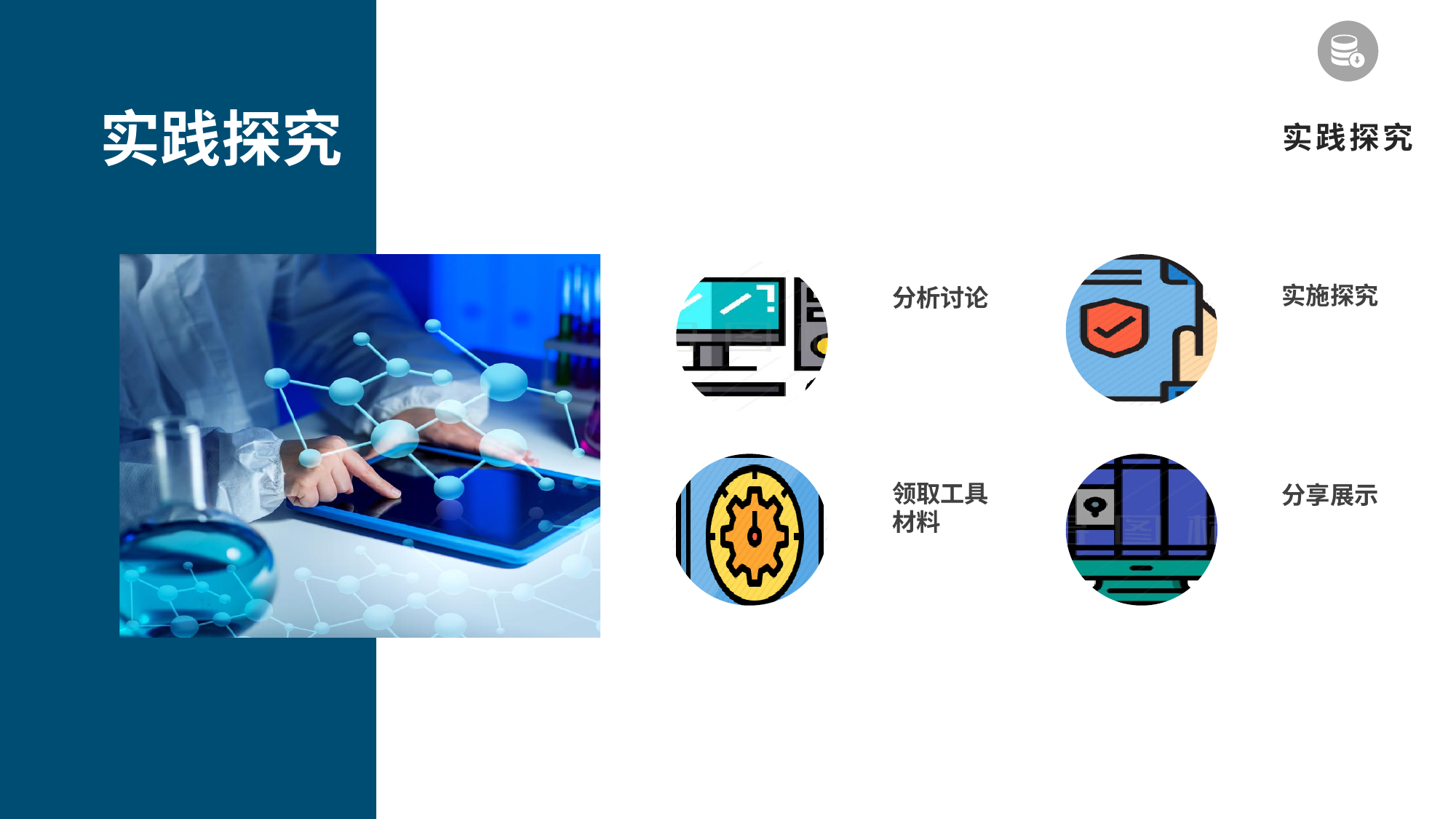

知识解析
实践探究
实践探究

实施探究
分析讨论

领取工具材料
分享展示